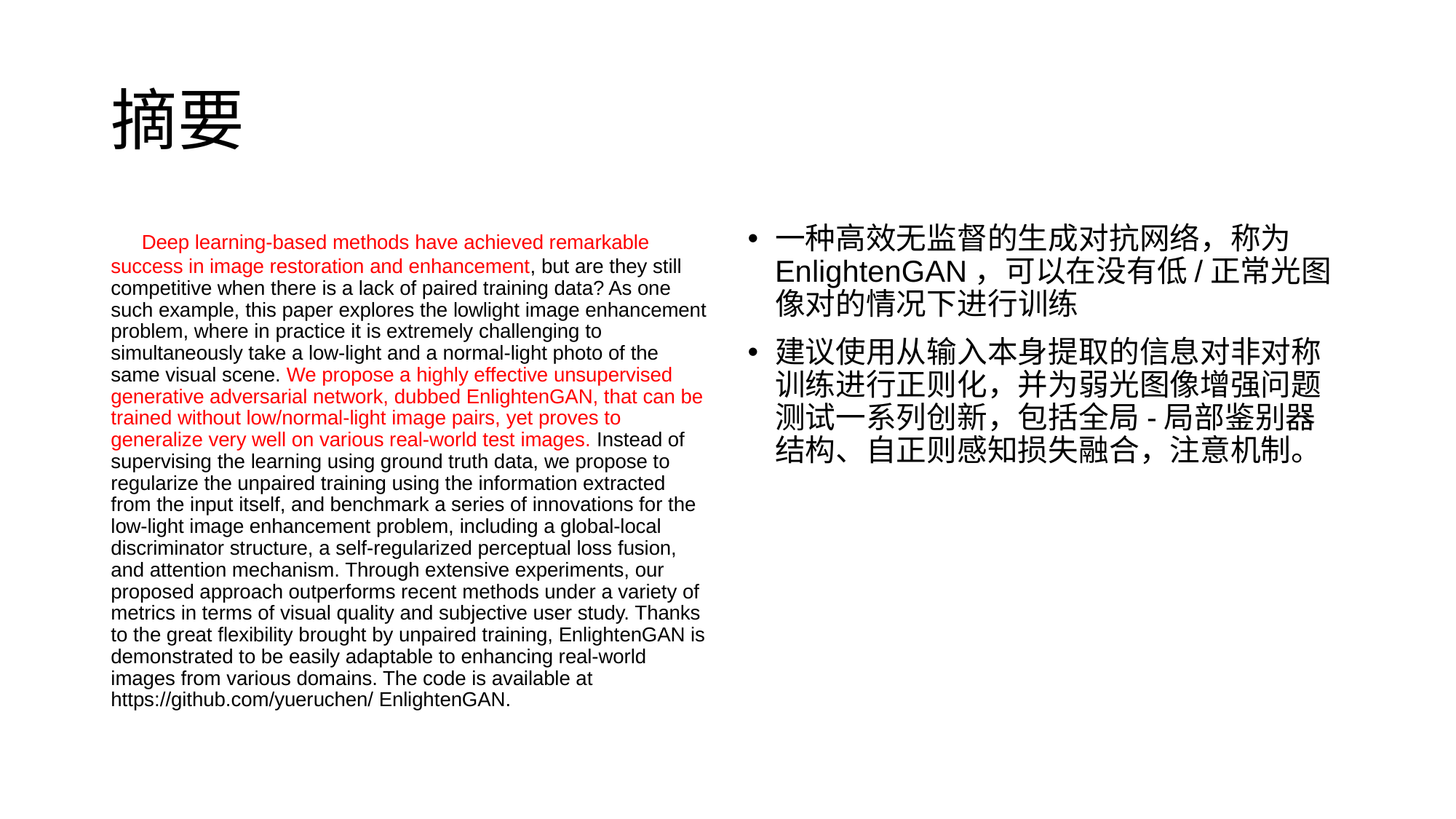

# 摘要
    Deep learning-based methods have achieved remarkable success in image restoration and enhancement, but are they still competitive when there is a lack of paired training data? As one such example, this paper explores the lowlight image enhancement problem, where in practice it is extremely challenging to simultaneously take a low-light and a normal-light photo of the same visual scene. We propose a highly effective unsupervised generative adversarial network, dubbed EnlightenGAN, that can be trained without low/normal-light image pairs, yet proves to generalize very well on various real-world test images. Instead of supervising the learning using ground truth data, we propose to regularize the unpaired training using the information extracted from the input itself, and benchmark a series of innovations for the low-light image enhancement problem, including a global-local discriminator structure, a self-regularized perceptual loss fusion, and attention mechanism. Through extensive experiments, our proposed approach outperforms recent methods under a variety of metrics in terms of visual quality and subjective user study. Thanks to the great flexibility brought by unpaired training, EnlightenGAN is demonstrated to be easily adaptable to enhancing real-world images from various domains. The code is available at https://github.com/yueruchen/ EnlightenGAN.
一种高效无监督的生成对抗网络，称为EnlightenGAN，可以在没有低/正常光图像对的情况下进行训练
建议使用从输入本身提取的信息对非对称训练进行正则化，并为弱光图像增强问题测试一系列创新，包括全局-局部鉴别器结构、自正则感知损失融合，注意机制。